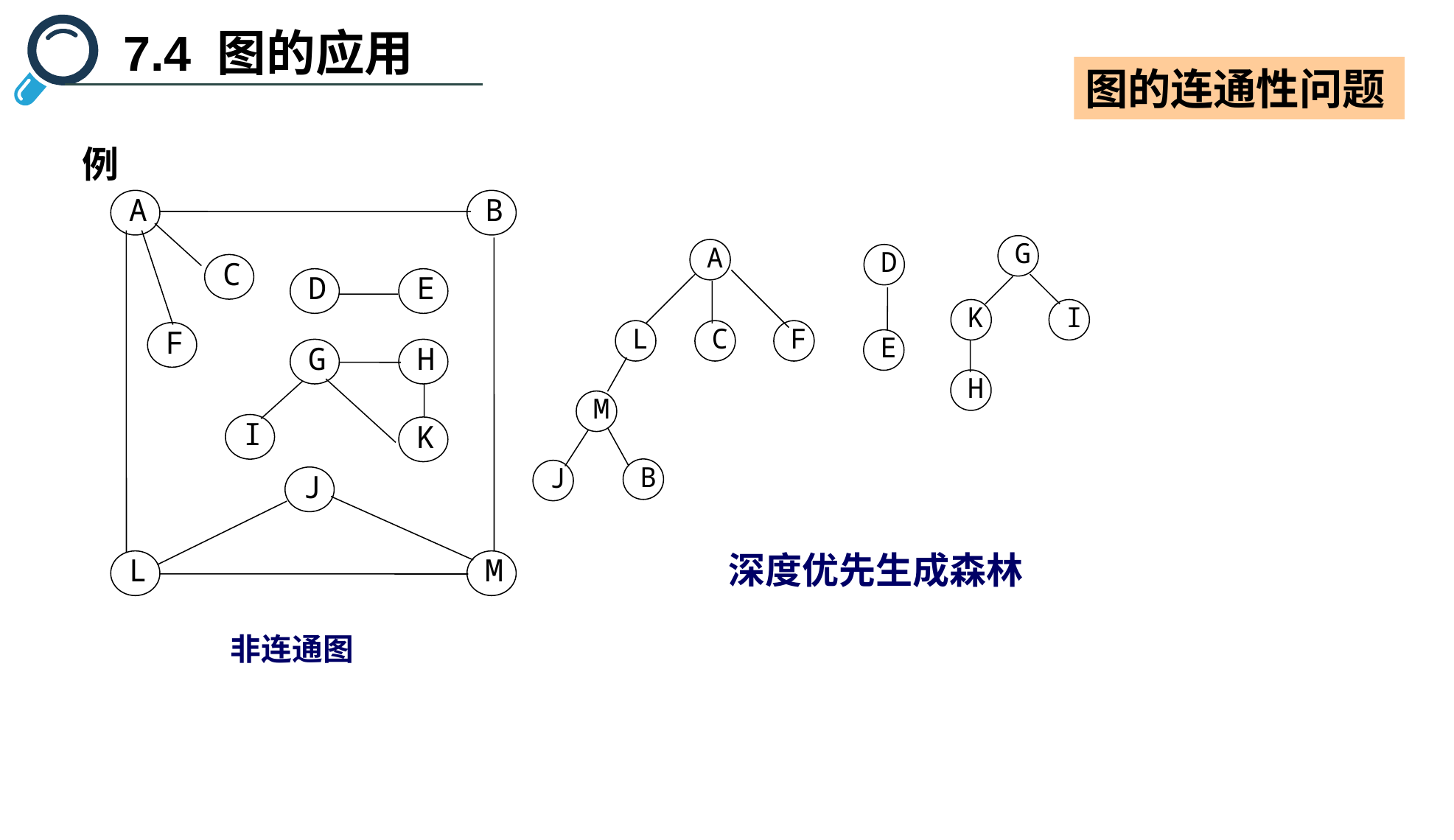

7.4 图的应用
图的连通性问题
例
A
B

C
D
E

F
G
H

I
K
J

L
M

非连通图
G

K
I

H
A

L
C
F

M

B
J
D

E
深度优先生成森林